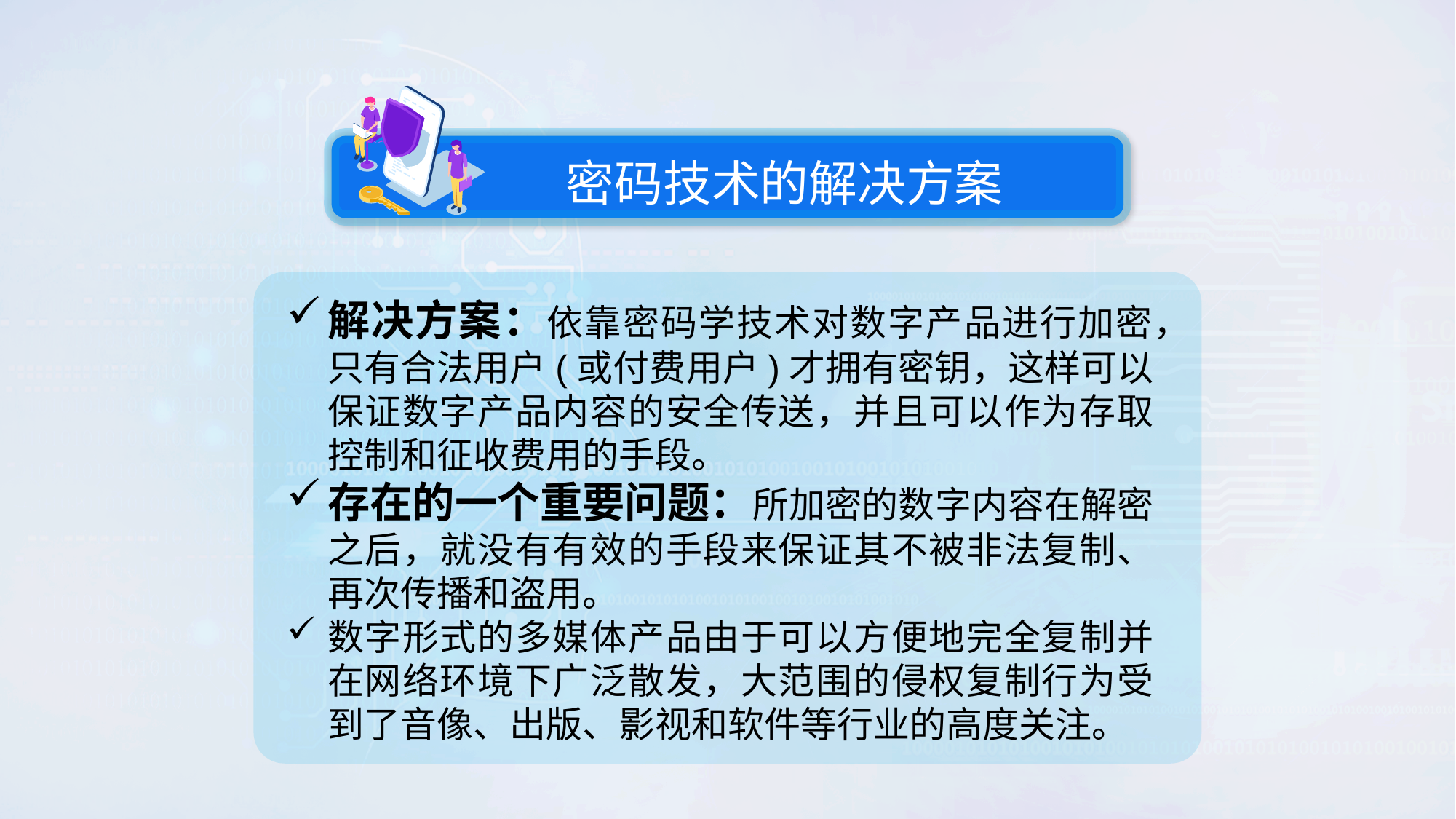

密码技术的解决方案

解决方案：依靠密码学技术对数字产品进行加密，只有合法用户(或付费用户)才拥有密钥，这样可以保证数字产品内容的安全传送，并且可以作为存取控制和征收费用的手段。
存在的一个重要问题：所加密的数字内容在解密之后，就没有有效的手段来保证其不被非法复制、再次传播和盗用。
数字形式的多媒体产品由于可以方便地完全复制并在网络环境下广泛散发，大范围的侵权复制行为受到了音像、出版、影视和软件等行业的高度关注。